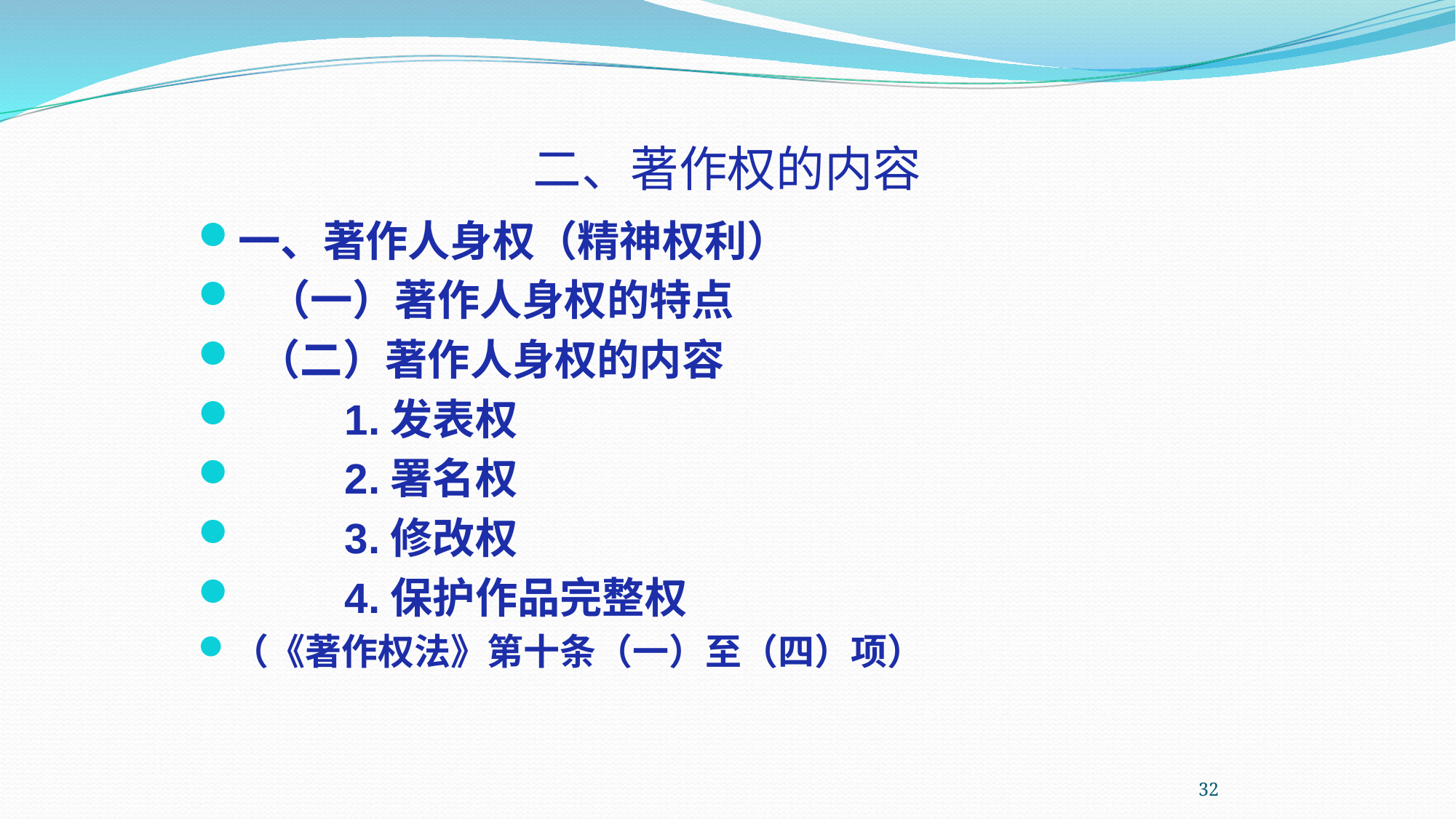

二、著作权的内容
一、著作人身权（精神权利）
  （一）著作人身权的特点
 （二）著作人身权的内容
         1.发表权
         2.署名权
         3.修改权
         4.保护作品完整权
（《著作权法》第十条（一）至（四）项）
32